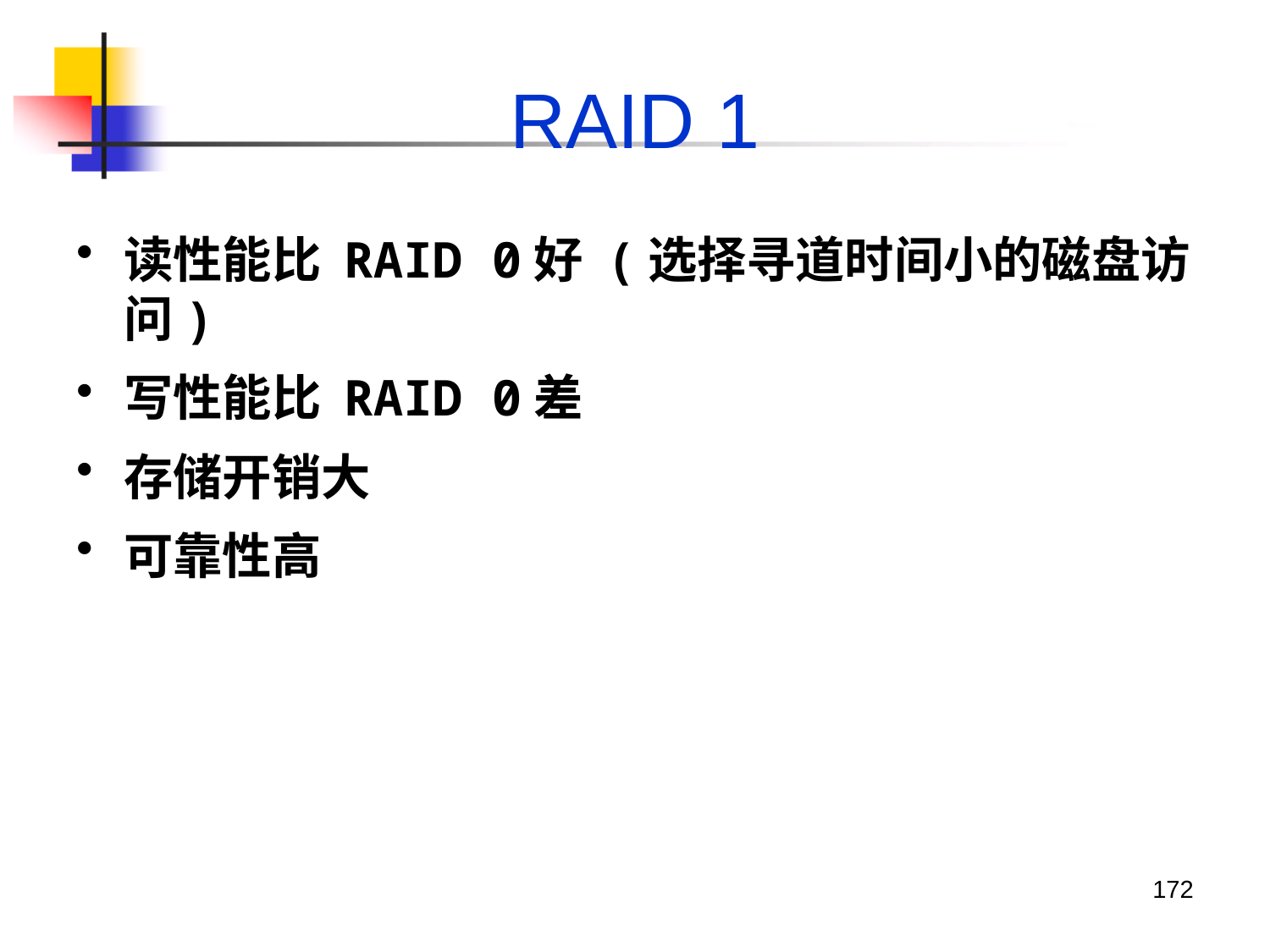

# RAID 1
读性能比 RAID 0好 (选择寻道时间小的磁盘访问)
写性能比 RAID 0差
存储开销大
可靠性高
172